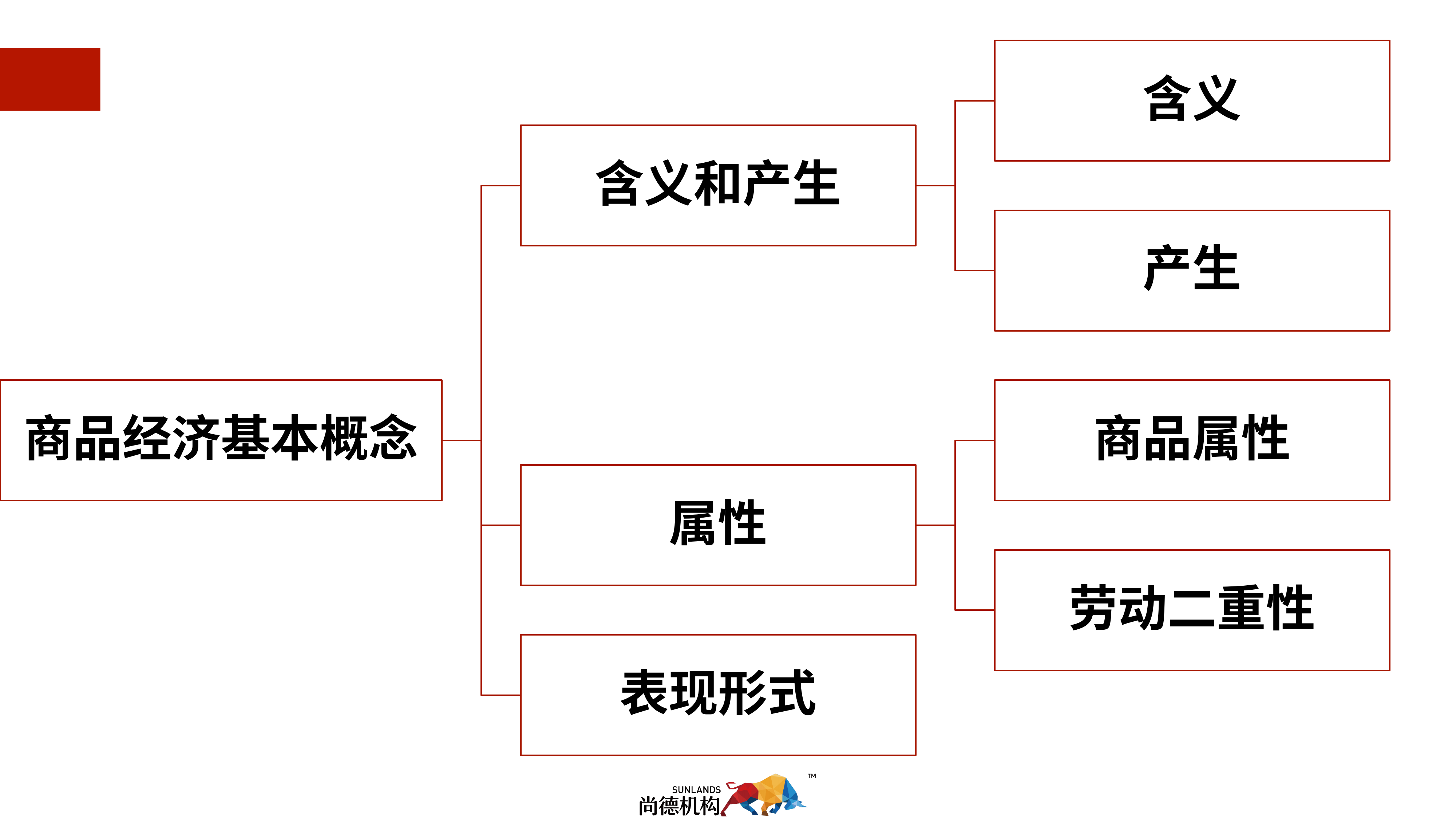

商品经济基本概念
含义和产生
含义
产生
属性
商品属性
劳动二重性
表现形式